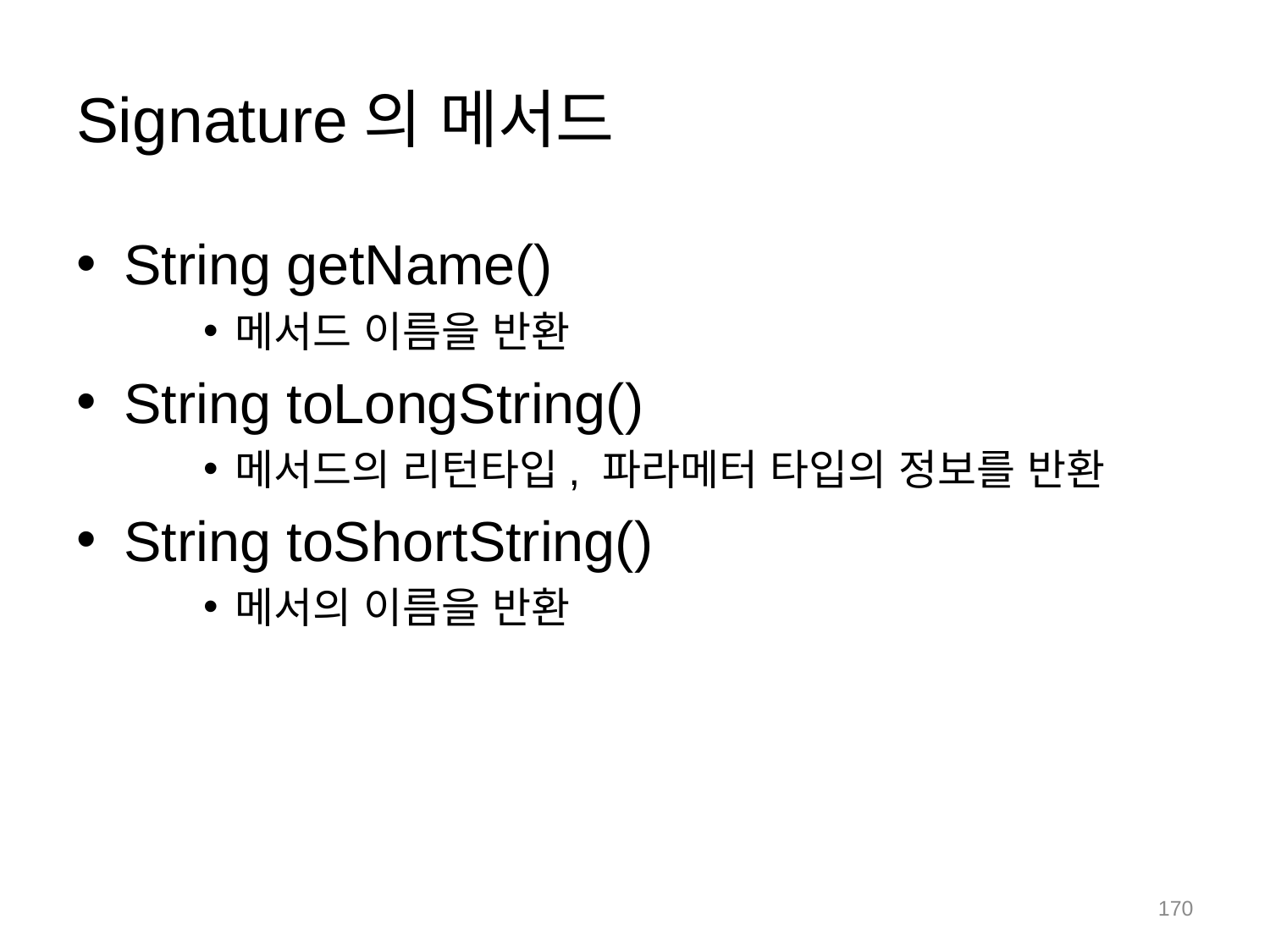

# Signature의 메서드
String getName()
메서드 이름을 반환
String toLongString()
메서드의 리턴타입, 파라메터 타입의 정보를 반환
String toShortString()
메서의 이름을 반환

170